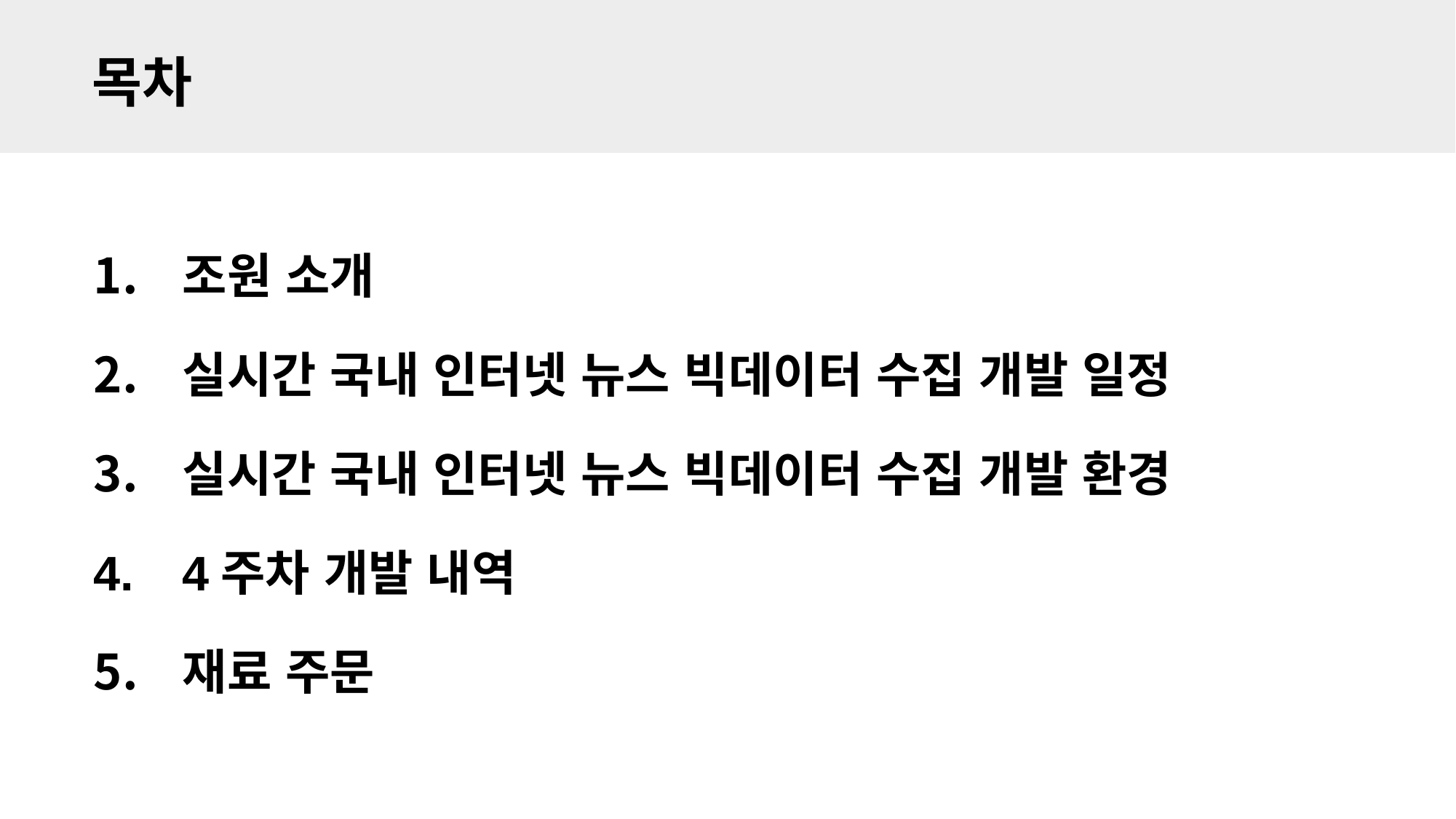

목차
조원 소개
실시간 국내 인터넷 뉴스 빅데이터 수집 개발 일정
실시간 국내 인터넷 뉴스 빅데이터 수집 개발 환경
4주차 개발 내역
재료 주문

Open eyes